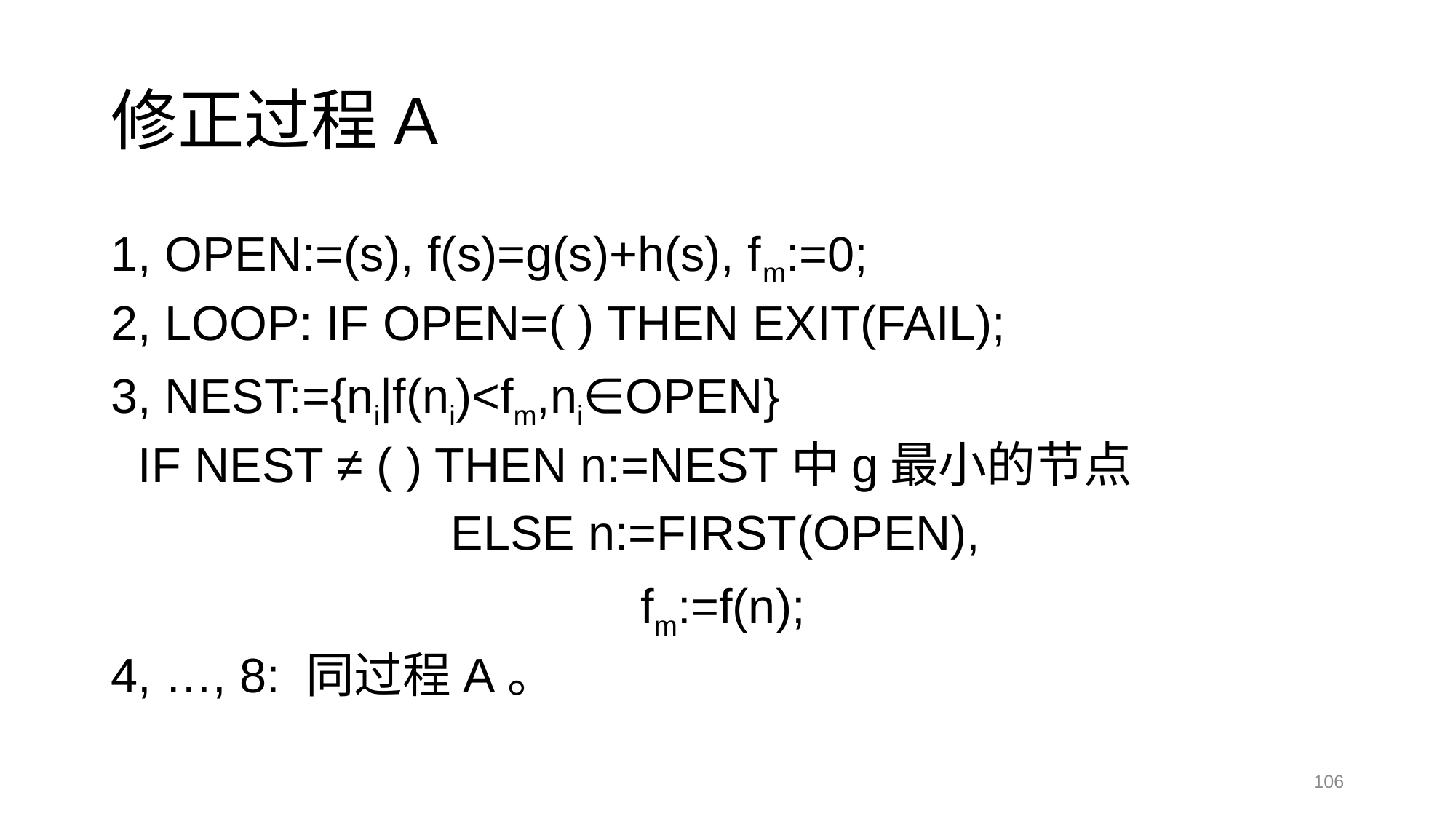

# 修正过程A
1, OPEN:=(s), f(s)=g(s)+h(s), fm:=0;
2, LOOP: IF OPEN=( ) THEN EXIT(FAIL);
3, NEST:={ni|f(ni)<fm,ni∈OPEN}
	IF NEST ≠ ( ) THEN n:=NEST中g最小的节点
			       ELSE n:=FIRST(OPEN),
				             fm:=f(n);
4, …, 8: 同过程A。
106